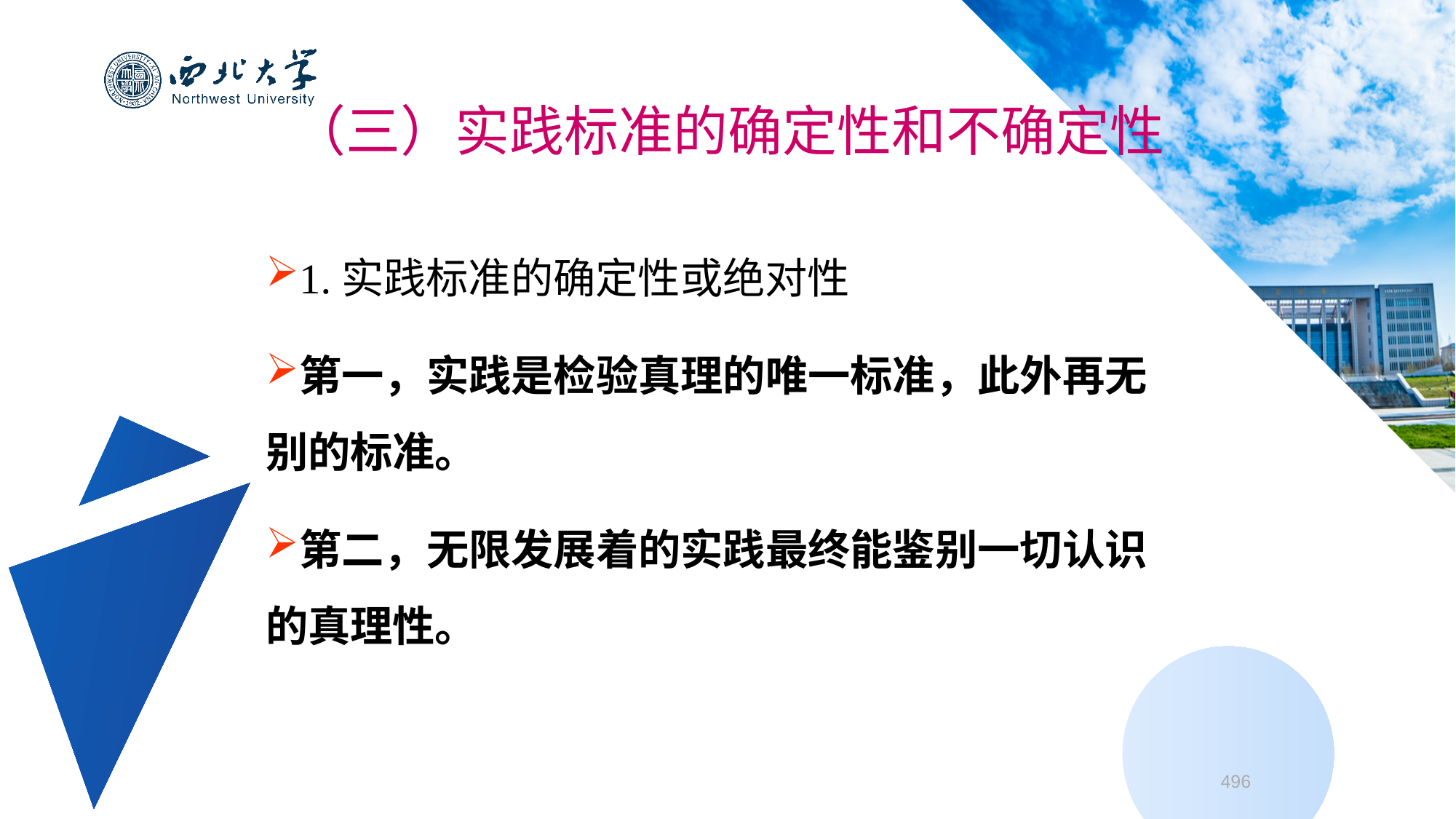

（三）实践标准的确定性和不确定性
1.实践标准的确定性或绝对性
第一，实践是检验真理的唯一标准，此外再无别的标准。
第二，无限发展着的实践最终能鉴别一切认识的真理性。
496